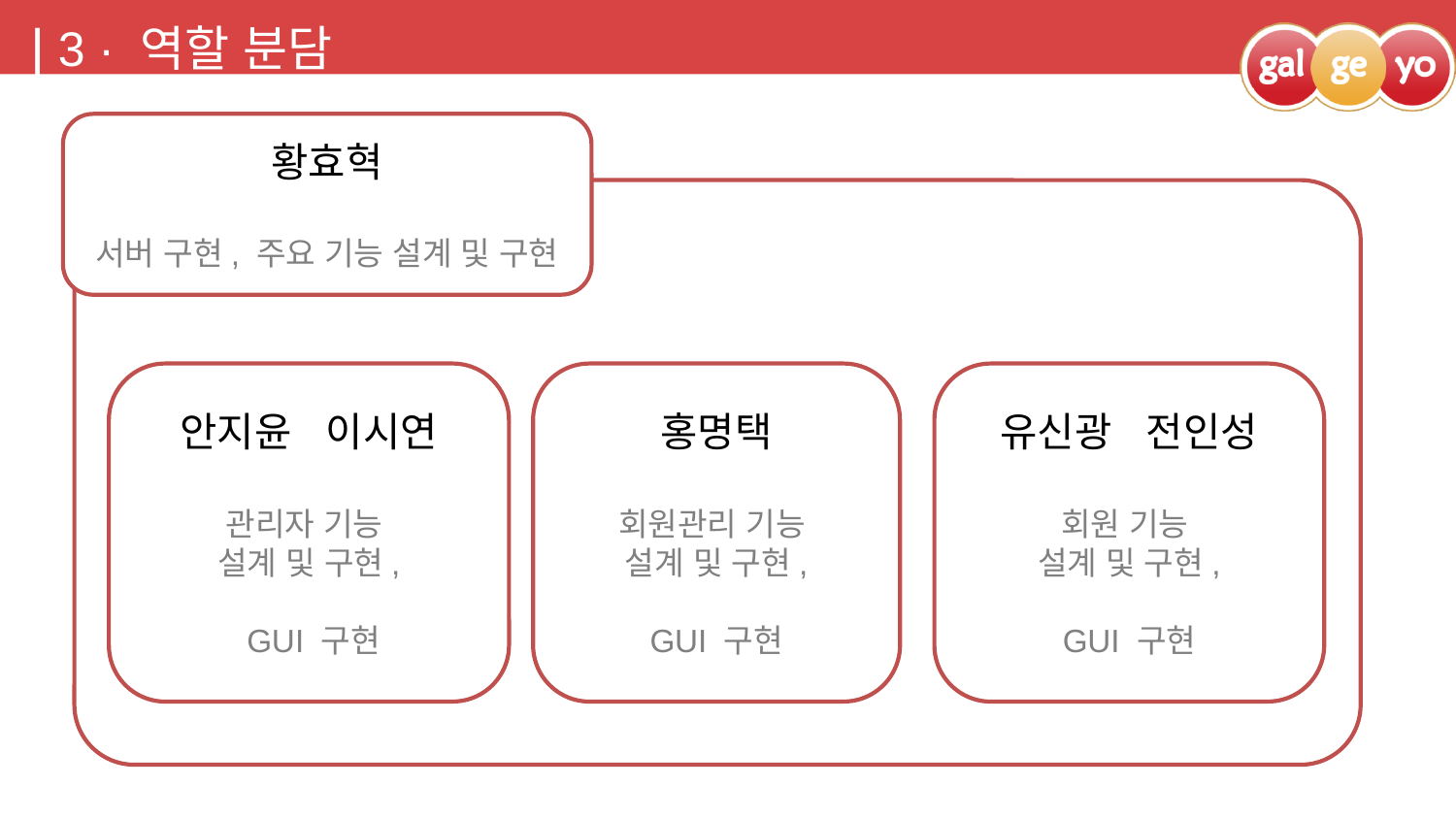

3 · 역할 분담
황효혁

서버 구현, 주요 기능 설계 및 구현

안지윤   이시연

관리자 기능
설계 및 구현,

 GUI 구현
홍명택

회원관리 기능
설계 및 구현,

GUI 구현
유신광   전인성

회원 기능
설계 및 구현,

GUI 구현